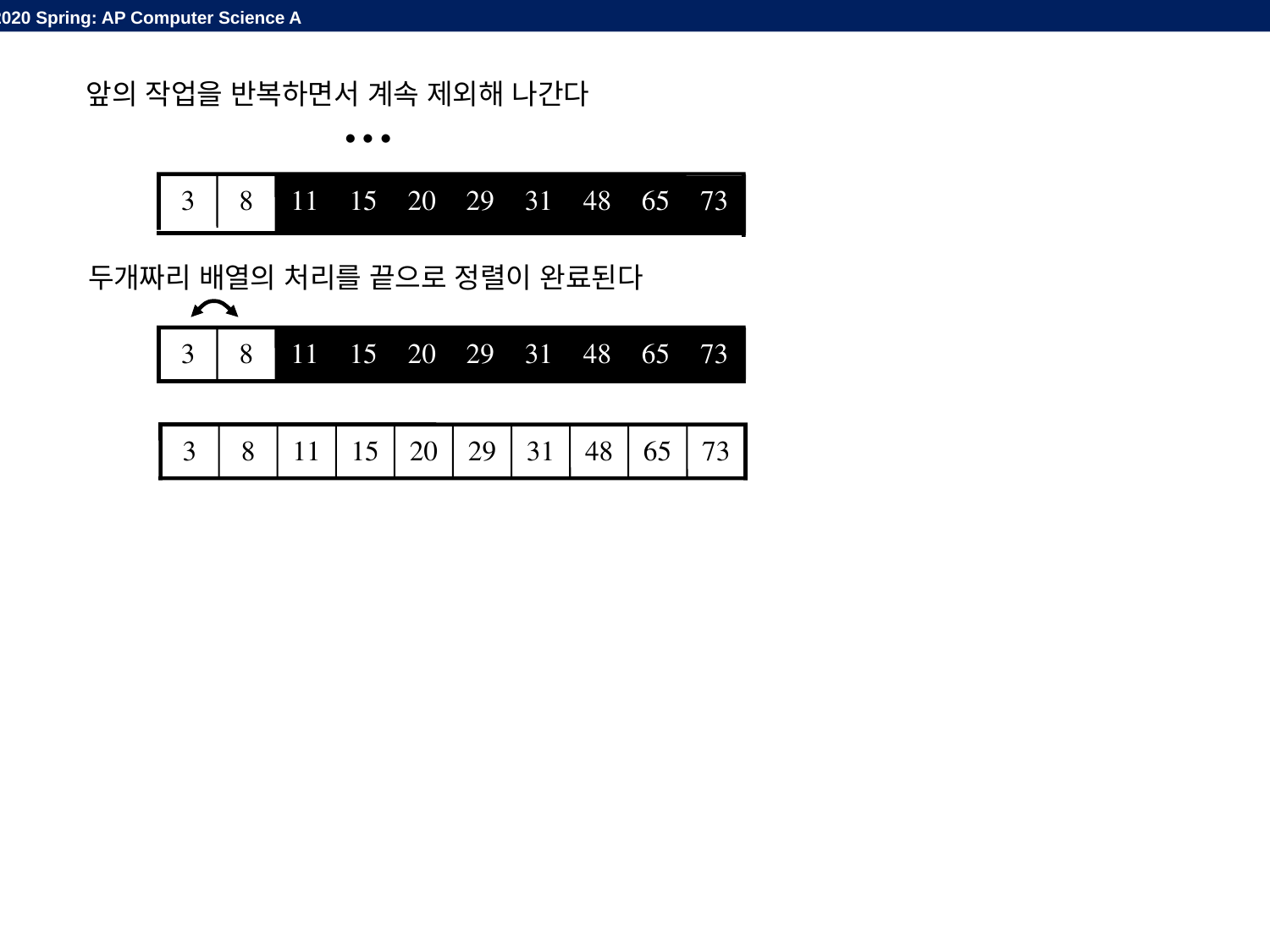

…
앞의 작업을 반복하면서 계속 제외해 나간다

11

15

20

29

31

48

65

73

3

8

두개짜리 배열의 처리를 끝으로 정렬이 완료된다

3

8

11

15

20

29

31

48

65

73

3

8

11

15

20

29

31

48

65

73